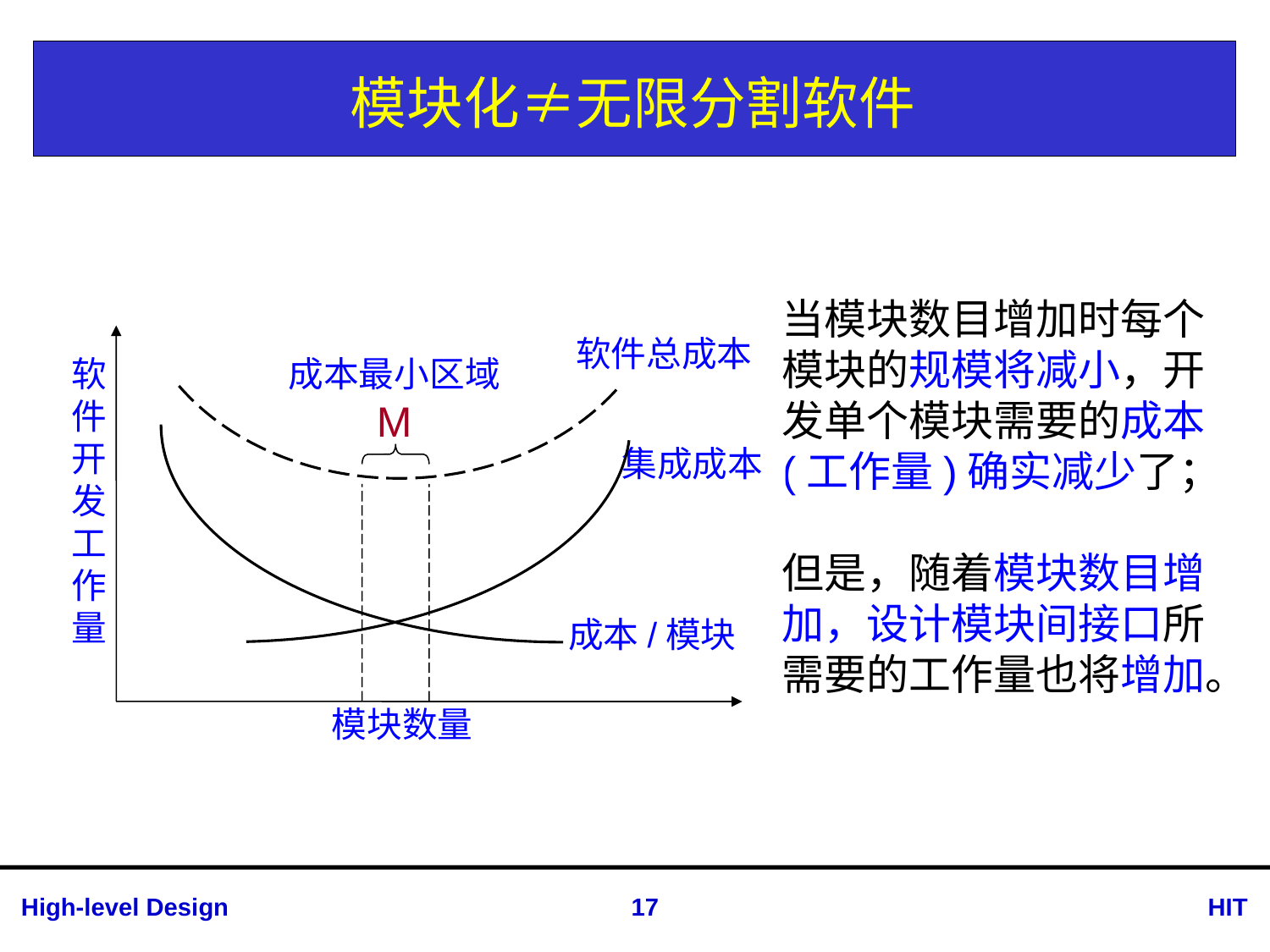

# 模块化≠无限分割软件

软件总成本
软件开发工
作
量
成本最小区域
M

集成成本

 成本/模块
模块数量

当模块数目增加时每个模块的规模将减小，开发单个模块需要的成本(工作量)确实减少了；

但是，随着模块数目增加，设计模块间接口所需要的工作量也将增加。